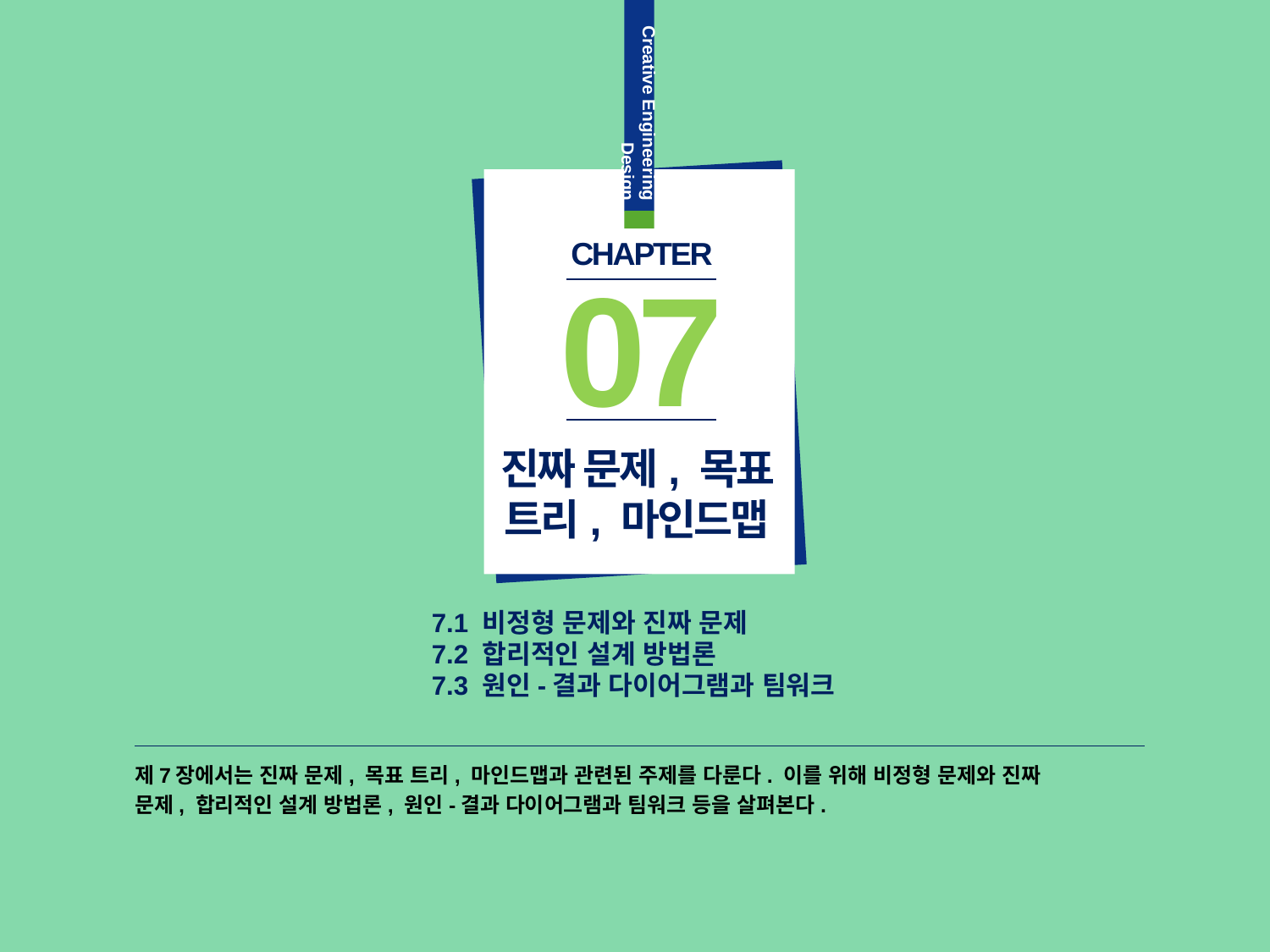

CHAPTER
07
진짜 문제, 목표 트리, 마인드맵
7.1 비정형 문제와 진짜 문제
7.2 합리적인 설계 방법론
7.3 원인-결과 다이어그램과 팀워크
제7장에서는 진짜 문제, 목표 트리, 마인드맵과 관련된 주제를 다룬다. 이를 위해 비정형 문제와 진짜
문제, 합리적인 설계 방법론, 원인-결과 다이어그램과 팀워크 등을 살펴본다.